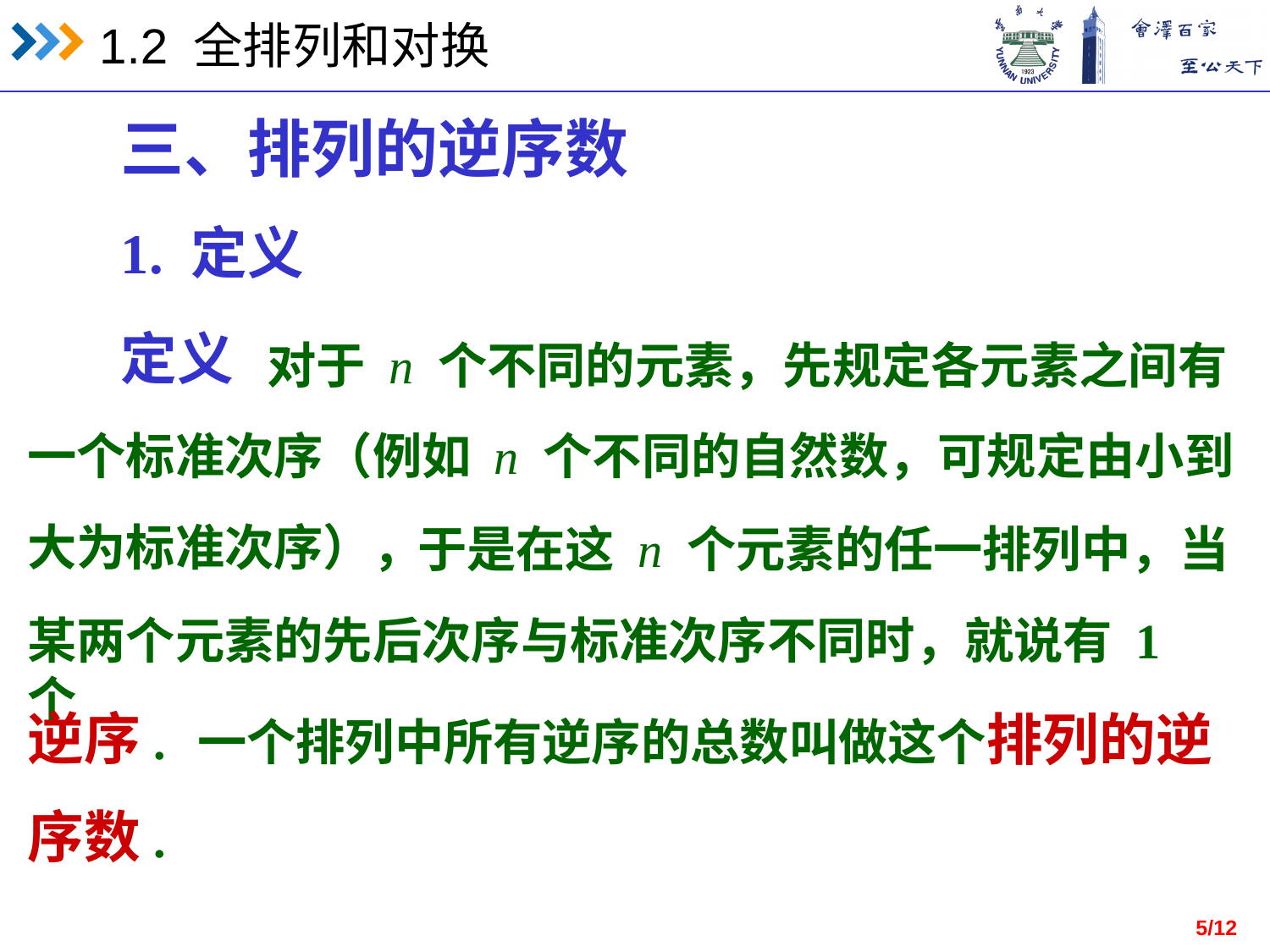

三、排列的逆序数
1. 定义
定义
对于 n 个不同的元素，先规定各元素之间有
一个标准次序（例如 n 个不同的自然数，可规定由小到
大为标准次序），
于是在这 n 个元素的任一排列中，当
某两个元素的先后次序与标准次序不同时，就说有 1 个
逆序.
一个排列中所有逆序的总数叫做这个排列的逆
序数.